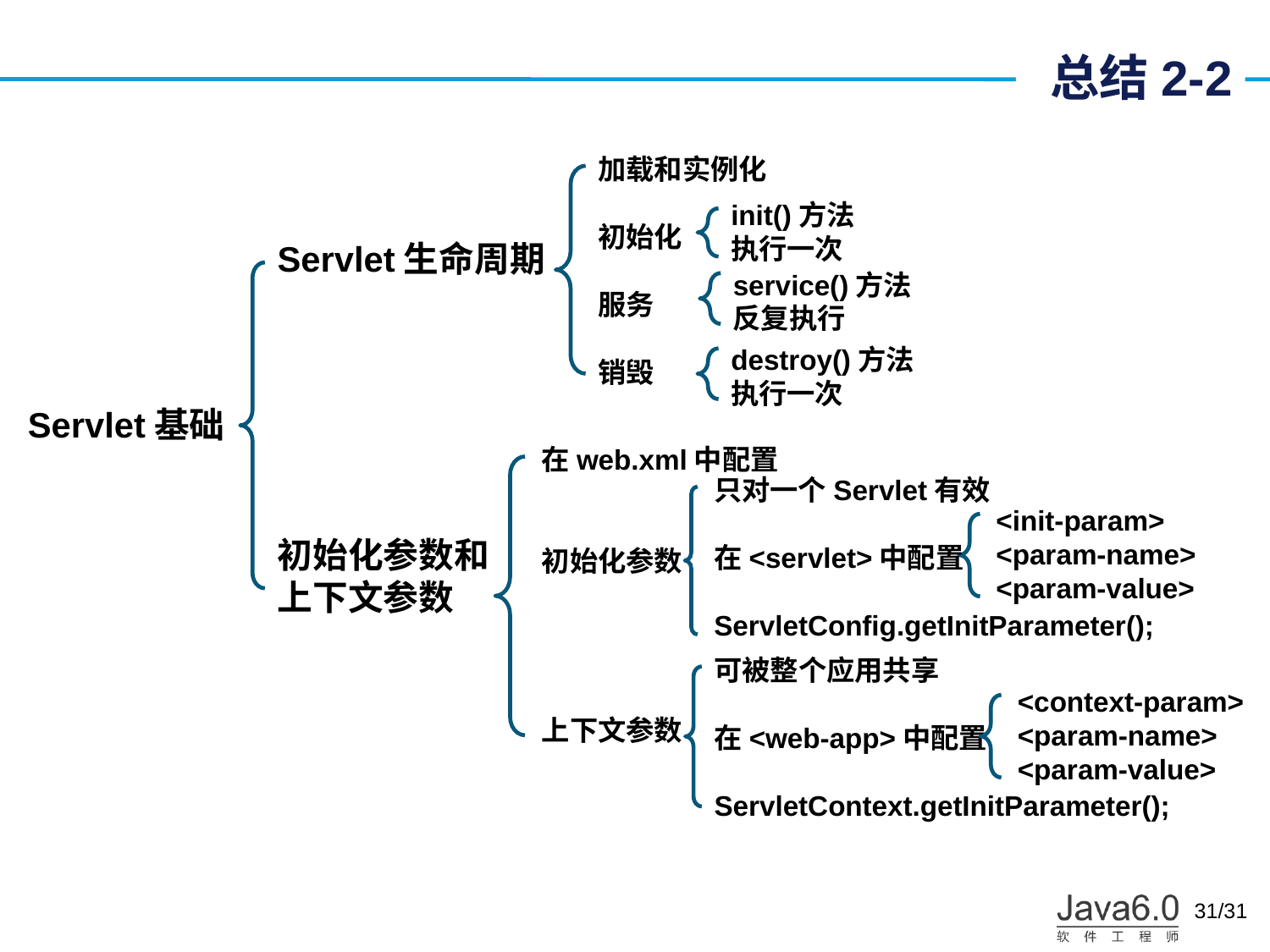

# 总结2-2

Servlet生命周期

初始化参数和
上下文参数
加载和实例化

初始化

服务

销毁

init()方法
执行一次

service()方法
反复执行

destroy()方法
执行一次

Servlet基础
在web.xml中配置

初始化参数

上下文参数

只对一个Servlet有效

在<servlet>中配置

ServletConfig.getInitParameter();

<init-param>
<param-name>
<param-value>

可被整个应用共享

在<web-app>中配置

ServletContext.getInitParameter();

<context-param>
<param-name>
<param-value>

31/31